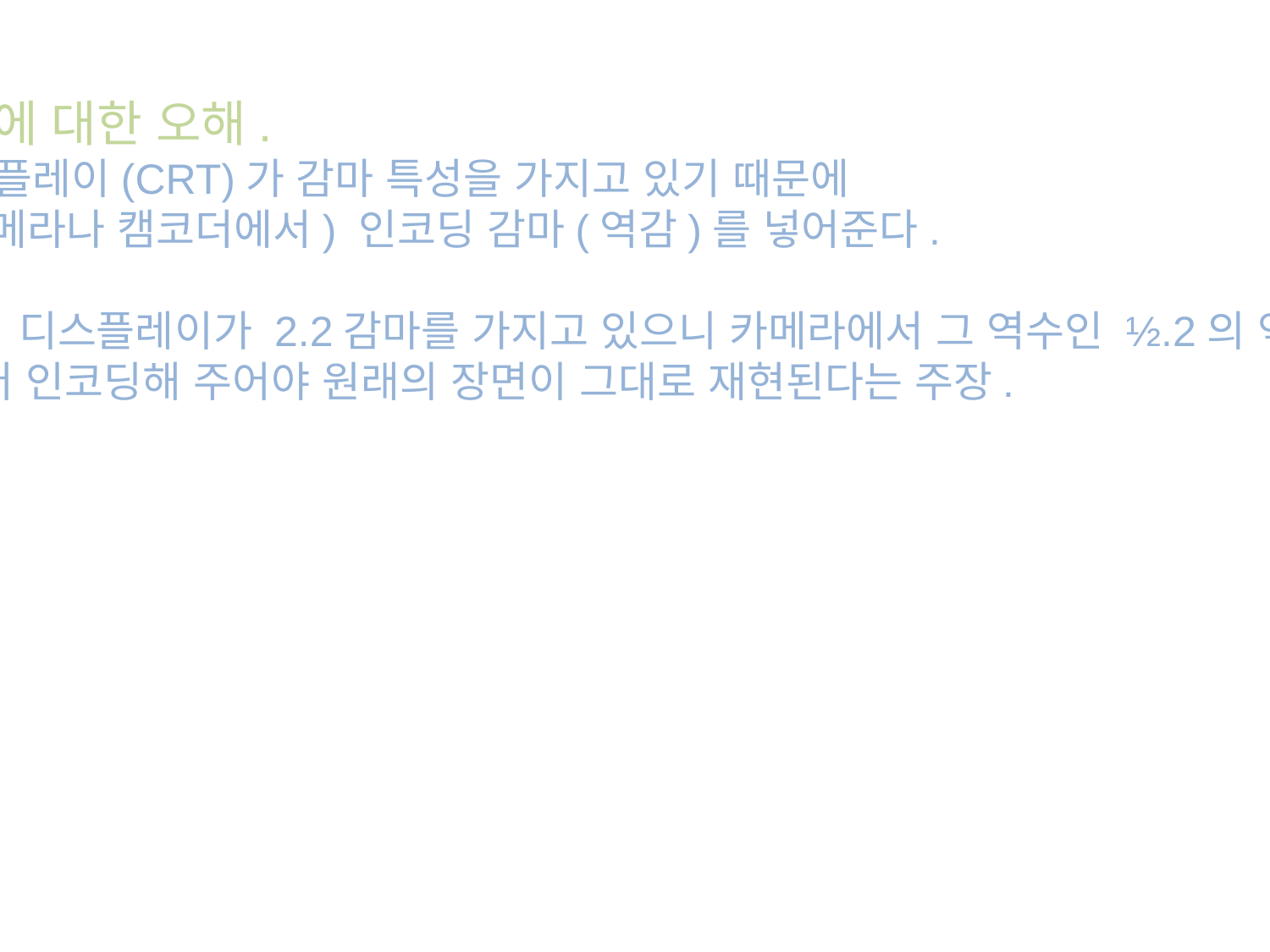

감마에 대한 오해.
디스플레이(CRT)가 감마 특성을 가지고 있기 때문에
  (카메라나 캠코더에서) 인코딩 감마(역감)를 넣어준다.

  즉, 디스플레이가 2.2감마를 가지고 있으니 카메라에서 그 역수인 ½.2의 역감마를
  넣어 인코딩해 주어야 원래의 장면이 그대로 재현된다는 주장.